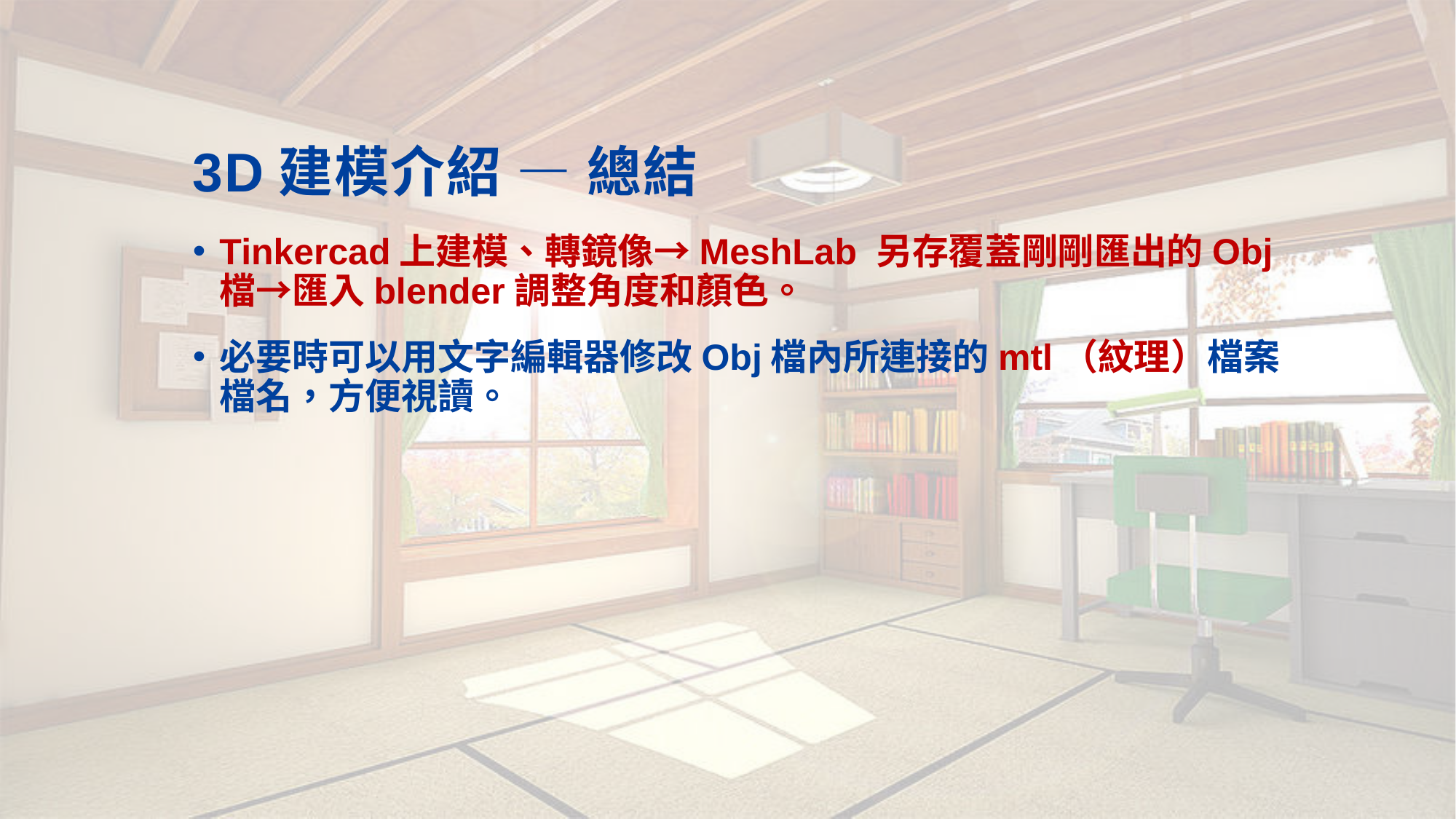

# 3D建模介紹 — 總結
Tinkercad上建模、轉鏡像→MeshLab 另存覆蓋剛剛匯出的Obj檔→匯入blender調整角度和顏色。
必要時可以用文字編輯器修改Obj檔內所連接的mtl（紋理）檔案檔名，方便視讀。